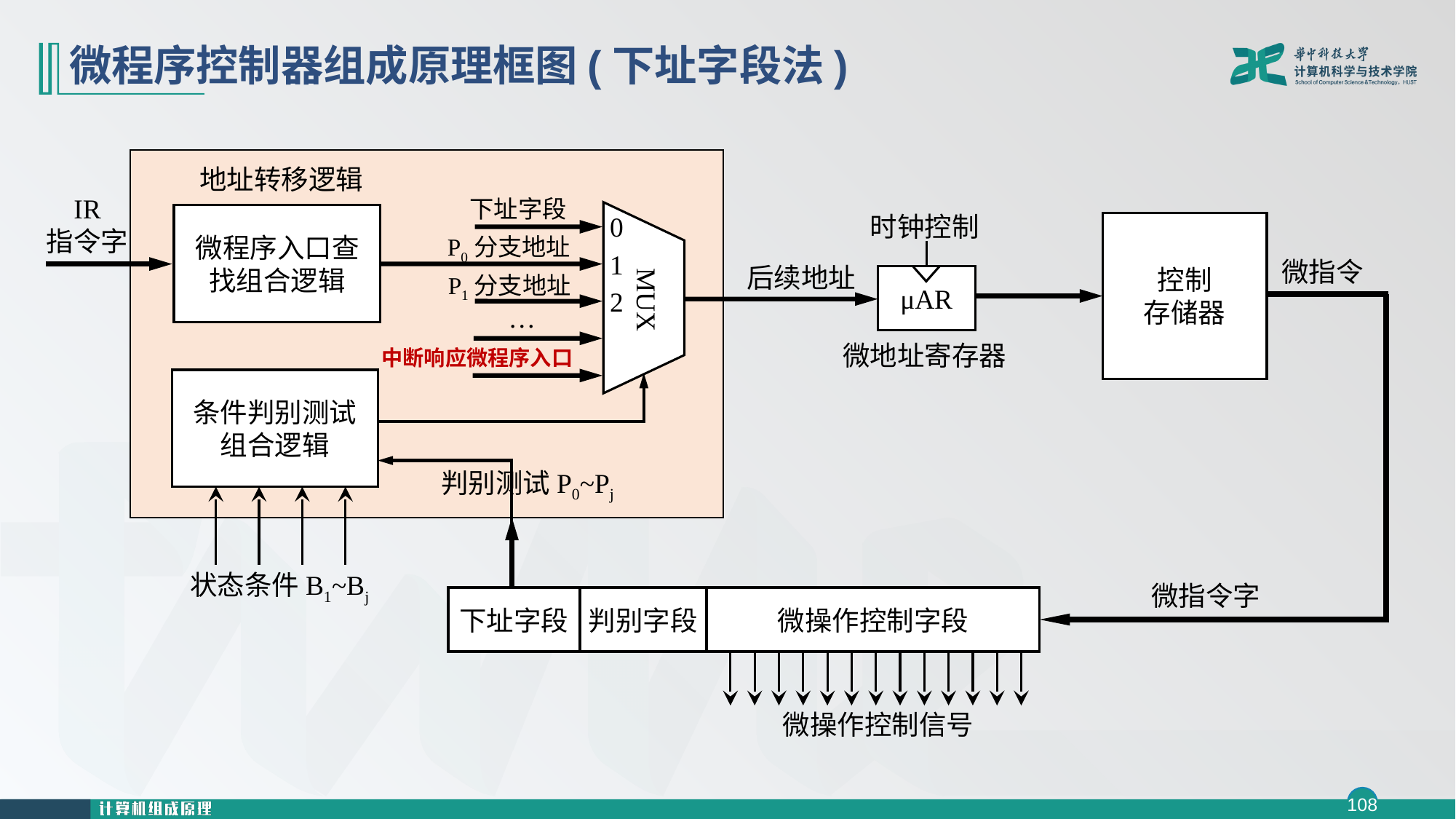

# 微程序控制器组成原理框图(下址字段法)

地址转移逻辑
IR
指令字
下址字段
0
时钟控制
μAR
微地址寄存器
微程序入口查找组合逻辑
控制
存储器
P0分支地址

1
微指令
后续地址

P1分支地址
MUX
2
…

中断响应微程序入口
条件判别测试
组合逻辑

判别测试P0~Pj
状态条件B1~Bj
微指令字

下址字段
判别字段
微操作控制字段
微操作控制信号